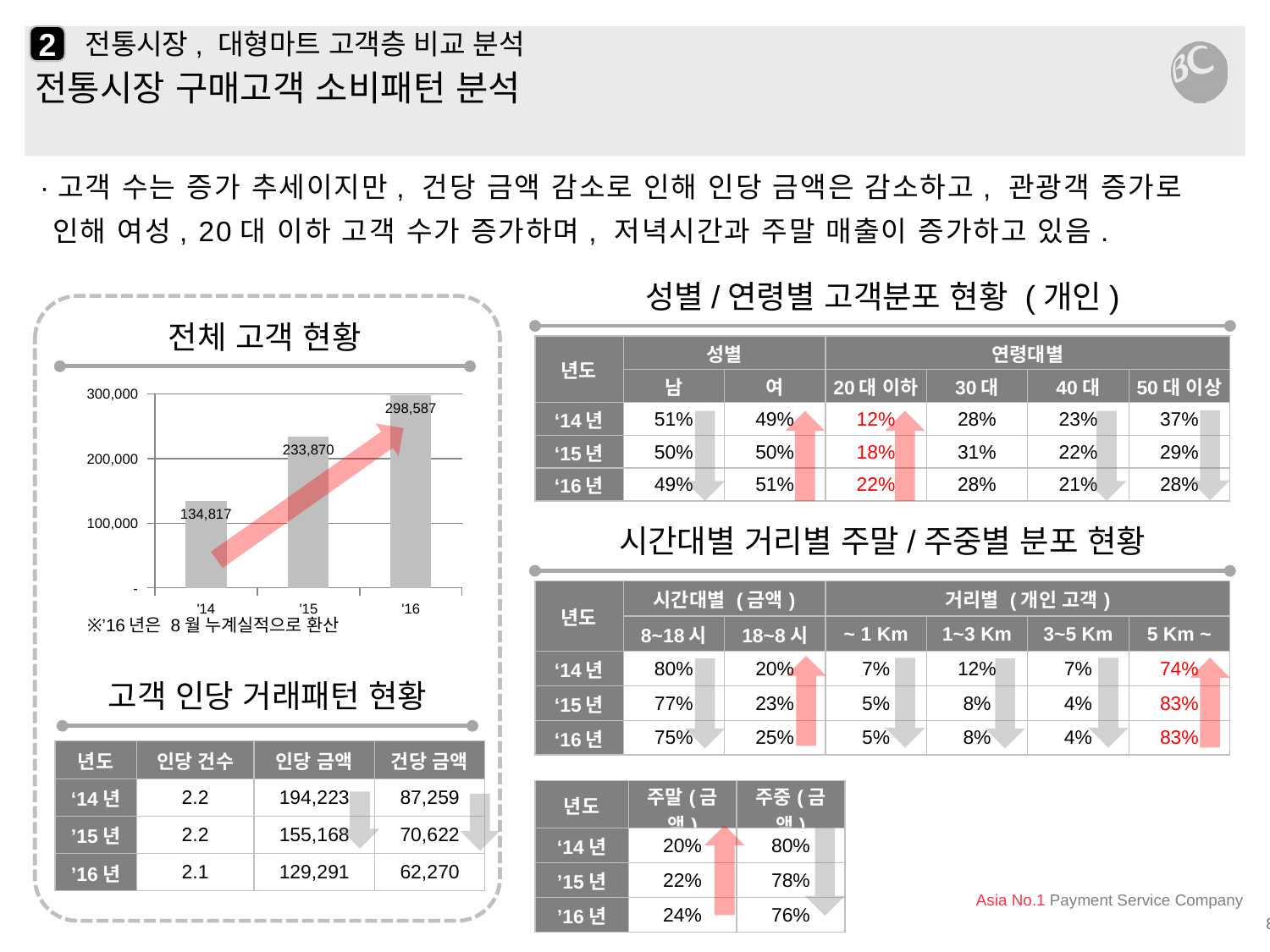

2
# 전통시장, 대형마트 고객층 비교 분석
전통시장 구매고객 소비패턴 분석
·고객 수는 증가 추세이지만, 건당 금액 감소로 인해 인당 금액은 감소하고, 관광객 증가로 인해 여성, 20대 이하 고객 수가 증가하며, 저녁시간과 주말 매출이 증가하고 있음.
성별/연령별 고객분포 현황 (개인)

전체 고객 현황
| 년도 | 성별 |  | 연령대별 |  |  |  |
| --- | --- | --- | --- | --- | --- | --- |
|  | 남 | 여 | 20대 이하 | 30대 | 40대 | 50대 이상 |
| ‘14년 | 51% | 49% | 12% | 28% | 23% | 37% |
| ‘15년 | 50% | 50% | 18% | 31% | 22% | 29% |
| ‘16년 | 49% | 51% | 22% | 28% | 21% | 28% |

### Chart

| Category |  |
|---|---|
| '14 | 134817.0 |
| '15 | 233870.0 |
| '16 | 298587.0 |

시간대별 거리별 주말/주중별 분포 현황
| 년도 | 시간대별 (금액) |  | 거리별 (개인 고객) |  |  |  |
| --- | --- | --- | --- | --- | --- | --- |
|  | 8~18시 | 18~8시 | ~ 1 Km | 1~3 Km | 3~5 Km | 5 Km ~ |
| ‘14년 | 80% | 20% | 7% | 12% | 7% | 74% |
| ‘15년 | 77% | 23% | 5% | 8% | 4% | 83% |
| ‘16년 | 75% | 25% | 5% | 8% | 4% | 83% |
※’16년은 8월 누계실적으로 환산

고객 인당 거래패턴 현황
| 년도 | 인당 건수 | 인당 금액 | 건당 금액 |
| --- | --- | --- | --- |
| ‘14년 | 2.2 | 194,223 | 87,259 |
| ’15년 | 2.2 | 155,168 | 70,622 |
| ’16년 | 2.1 | 129,291 | 62,270 |
| 년도 | 주말(금액) | 주중(금액) |
| --- | --- | --- |
| ‘14년 | 20% | 80% |
| ’15년 | 22% | 78% |
| ’16년 | 24% | 76% |